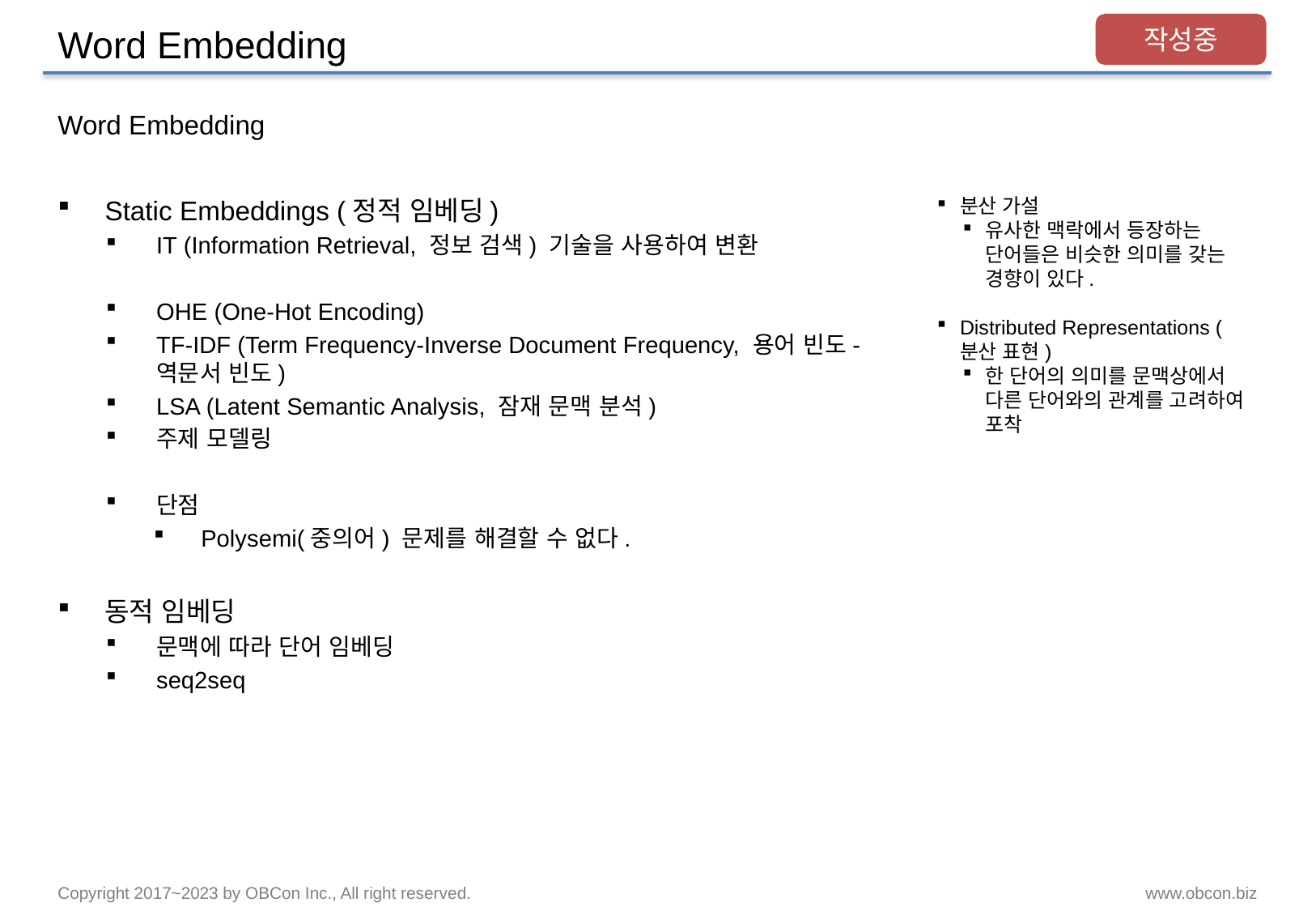

# Word Embedding
작성중
Word Embedding
Static Embeddings (정적 임베딩)
IT (Information Retrieval, 정보 검색) 기술을 사용하여 변환

OHE (One-Hot Encoding)
TF-IDF (Term Frequency-Inverse Document Frequency, 용어 빈도- 역문서 빈도)
LSA (Latent Semantic Analysis, 잠재 문맥 분석)
주제 모델링

단점
Polysemi(중의어) 문제를 해결할 수 없다.

동적 임베딩
문맥에 따라 단어 임베딩
seq2seq

분산 가설
유사한 맥락에서 등장하는 단어들은 비슷한 의미를 갖는 경향이 있다.

Distributed Representations (분산 표현)
한 단어의 의미를 문맥상에서 다른 단어와의 관계를 고려하여 포착